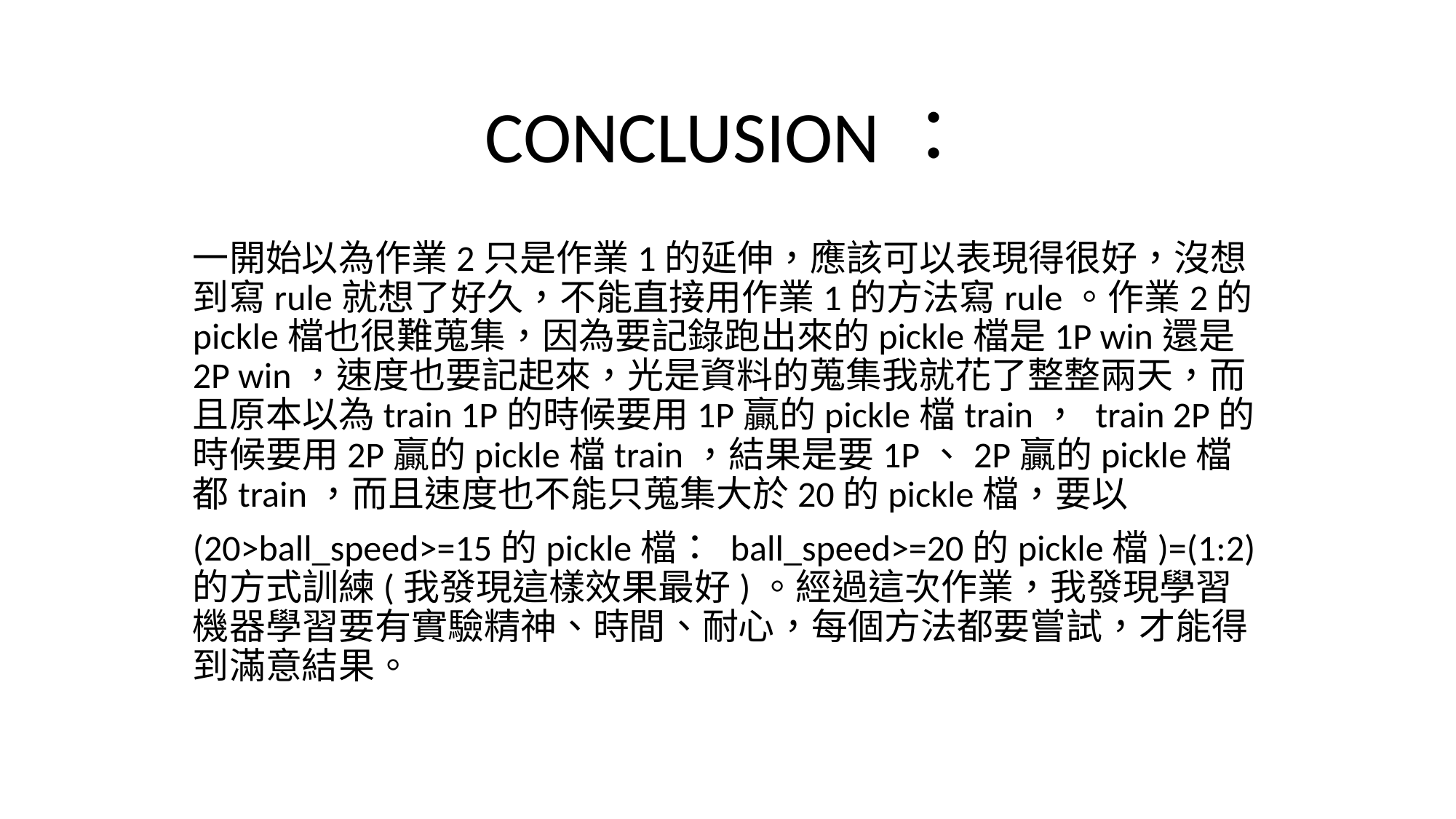

# CONCLUSION：
一開始以為作業2只是作業1的延伸，應該可以表現得很好，沒想到寫rule就想了好久，不能直接用作業1的方法寫rule。作業2的pickle檔也很難蒐集，因為要記錄跑出來的pickle檔是1P win還是2P win，速度也要記起來，光是資料的蒐集我就花了整整兩天，而且原本以為train 1P的時候要用1P贏的pickle檔train， train 2P的時候要用2P贏的pickle檔train，結果是要1P、2P贏的pickle檔都train，而且速度也不能只蒐集大於20的pickle檔，要以
(20>ball_speed>=15的pickle檔： ball_speed>=20的pickle檔)=(1:2)的方式訓練(我發現這樣效果最好)。經過這次作業，我發現學習機器學習要有實驗精神、時間、耐心，每個方法都要嘗試，才能得到滿意結果。